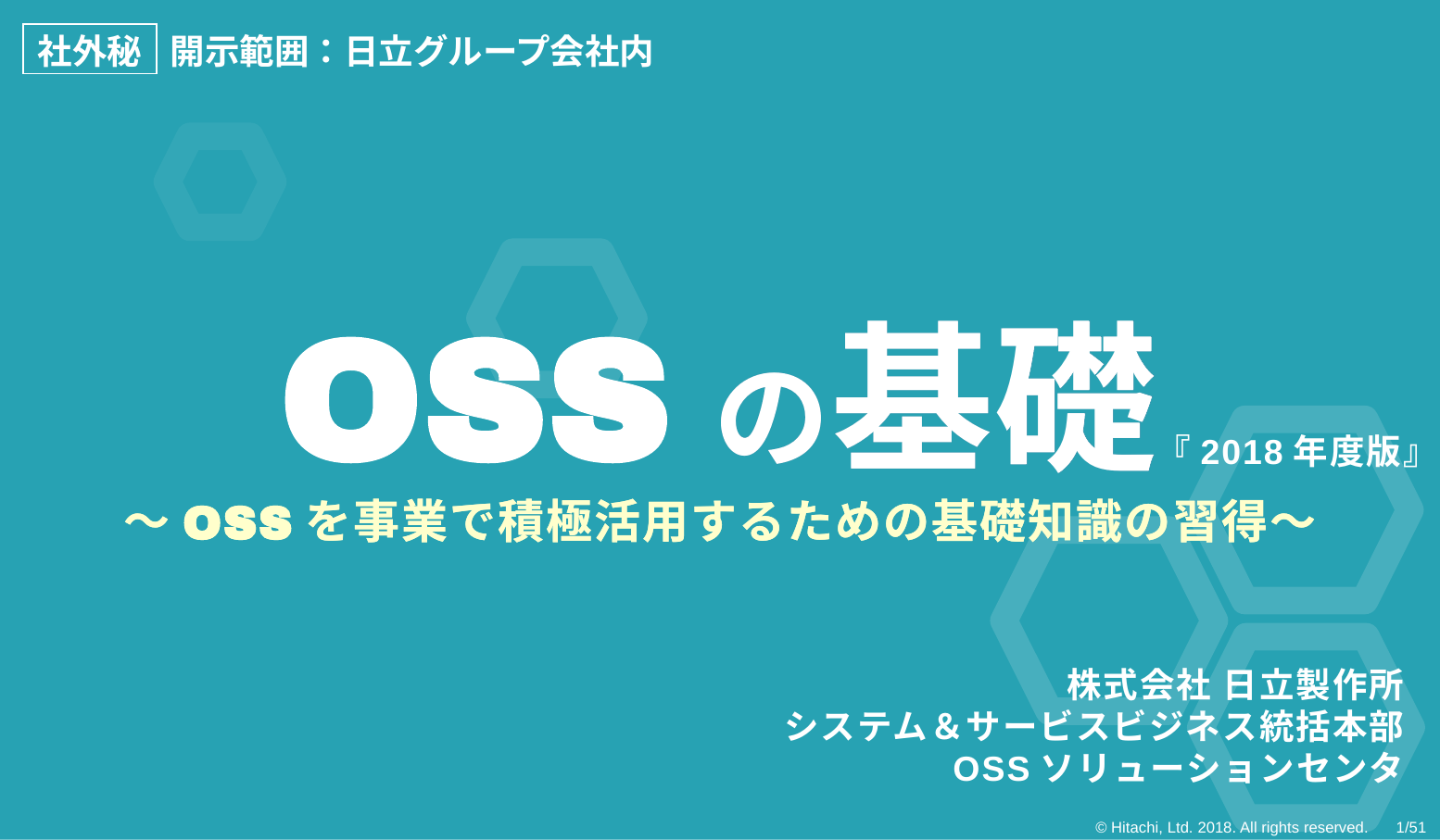

社外秘
開示範囲：日立グループ会社内

OSSの基礎
～OSSを事業で積極活用するための基礎知識の習得～
OSSの基礎
～OSSを事業で積極活用するための基礎知識の習得～

『2018年度版』
株式会社 日立製作所
システム＆サービスビジネス統括本部
 OSSソリューションセンタ
© Hitachi, Ltd. 2018. All rights reserved. 　1/51